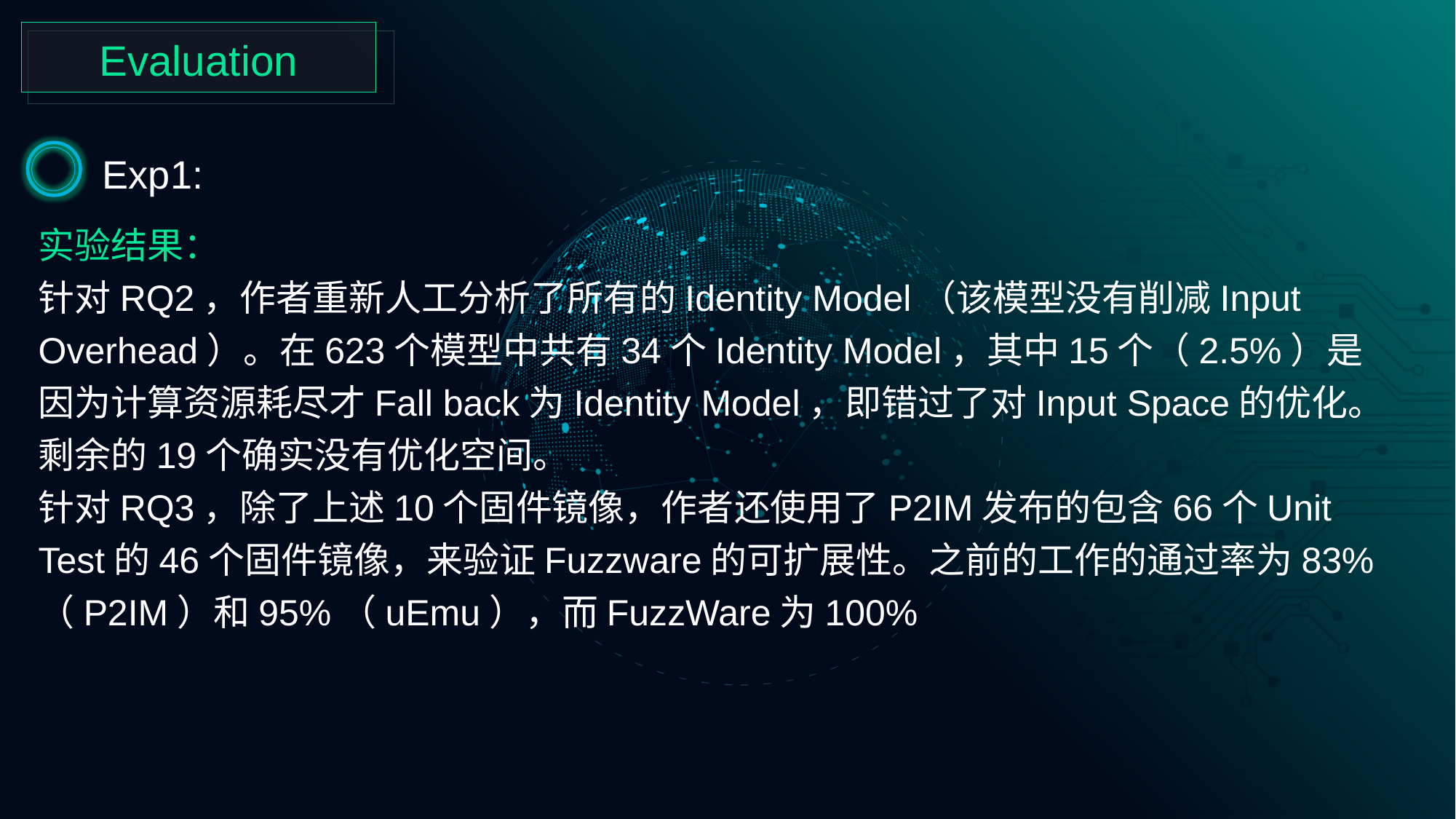

Evaluation

Exp1:
实验结果：
针对RQ2，作者重新人工分析了所有的Identity Model（该模型没有削减Input Overhead）。在623个模型中共有34个Identity Model，其中15个（2.5%）是因为计算资源耗尽才Fall back为Identity Model，即错过了对Input Space的优化。剩余的19个确实没有优化空间。
针对RQ3，除了上述10个固件镜像，作者还使用了P2IM发布的包含66个Unit Test的46个固件镜像，来验证Fuzzware的可扩展性。之前的工作的通过率为83%（P2IM）和95%（uEmu），而FuzzWare为100%